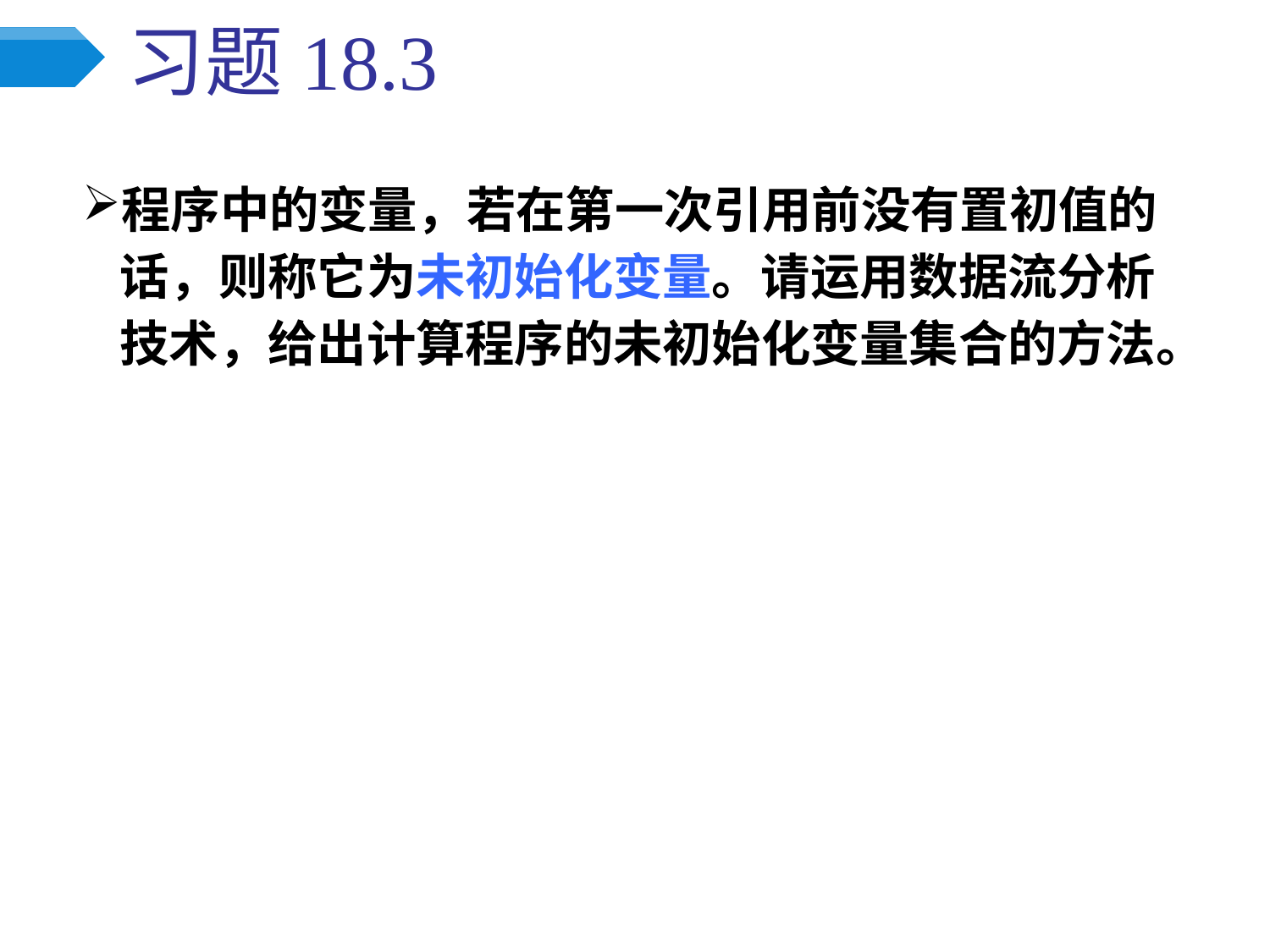

# 习题18.3
程序中的变量，若在第一次引用前没有置初值的话，则称它为未初始化变量。请运用数据流分析技术，给出计算程序的未初始化变量集合的方法。